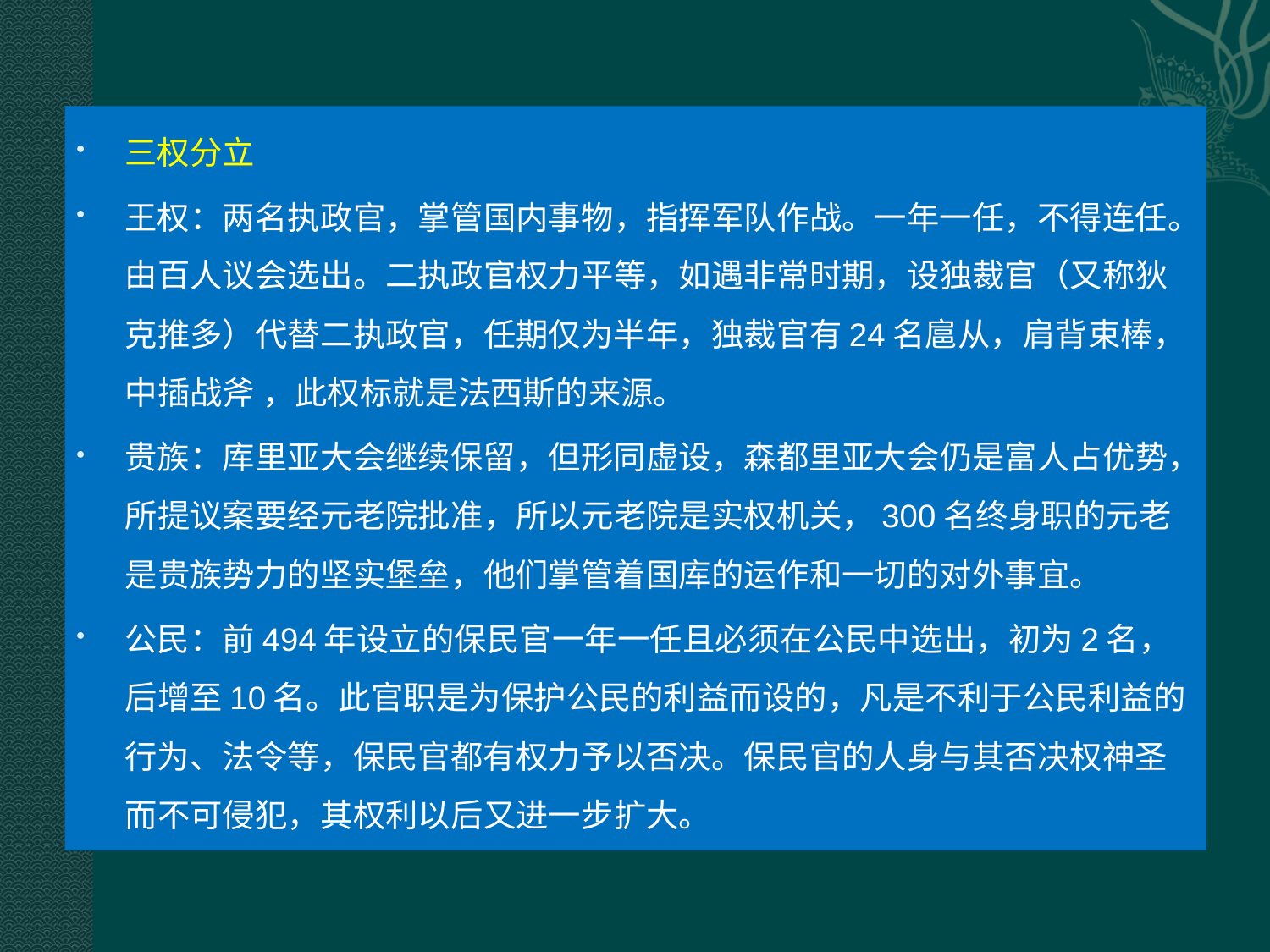

三权分立
王权：两名执政官，掌管国内事物，指挥军队作战。一年一任，不得连任。由百人议会选出。二执政官权力平等，如遇非常时期，设独裁官（又称狄克推多）代替二执政官，任期仅为半年，独裁官有24名扈从，肩背束棒，中插战斧 ，此权标就是法西斯的来源。
贵族：库里亚大会继续保留，但形同虚设，森都里亚大会仍是富人占优势，所提议案要经元老院批准，所以元老院是实权机关，300名终身职的元老是贵族势力的坚实堡垒，他们掌管着国库的运作和一切的对外事宜。
公民：前494年设立的保民官一年一任且必须在公民中选出，初为2名，后增至10名。此官职是为保护公民的利益而设的，凡是不利于公民利益的行为、法令等，保民官都有权力予以否决。保民官的人身与其否决权神圣而不可侵犯，其权利以后又进一步扩大。